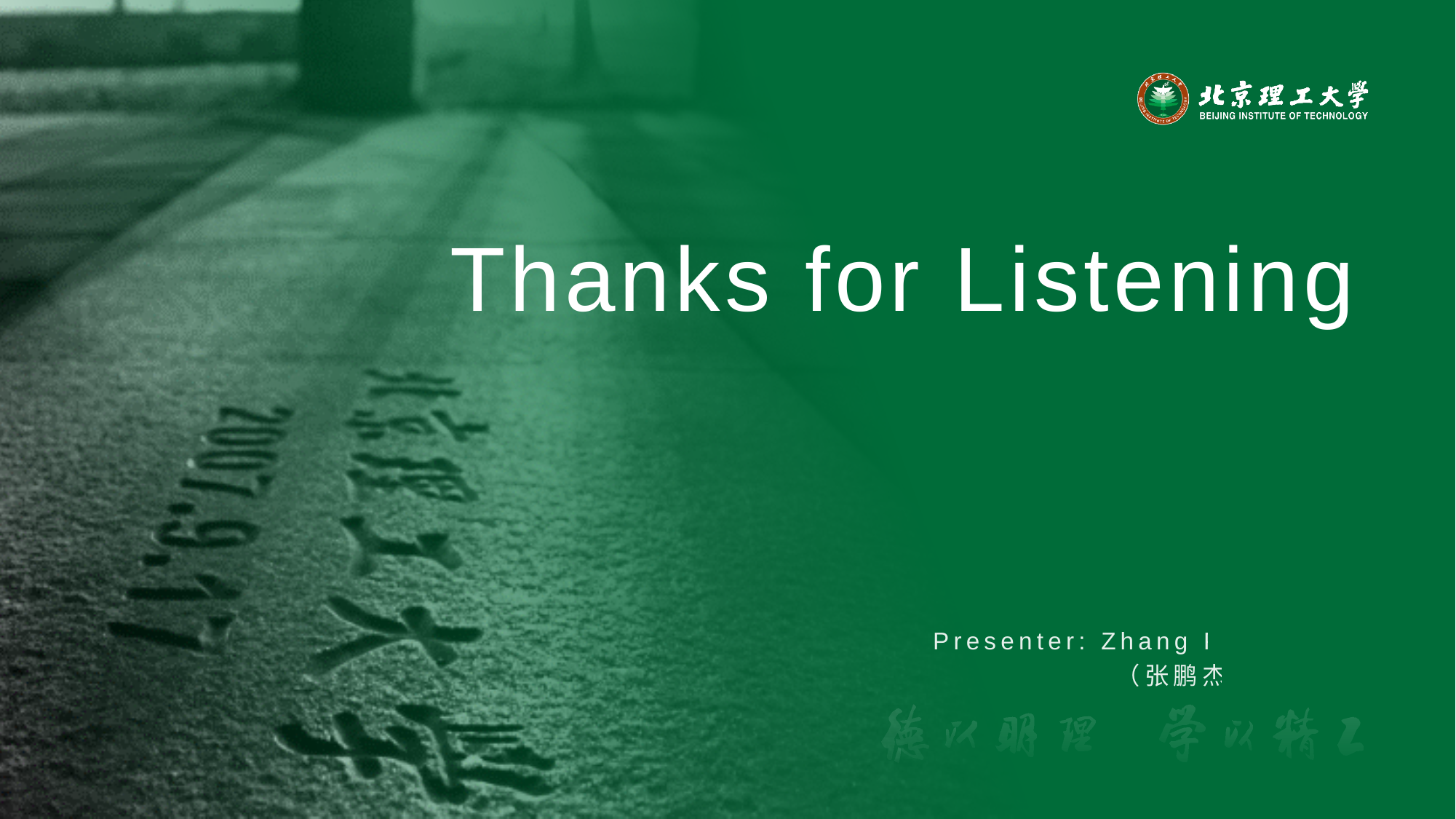

Thanks for Listening

Presenter: Zhang Pengjie
            （张鹏杰）